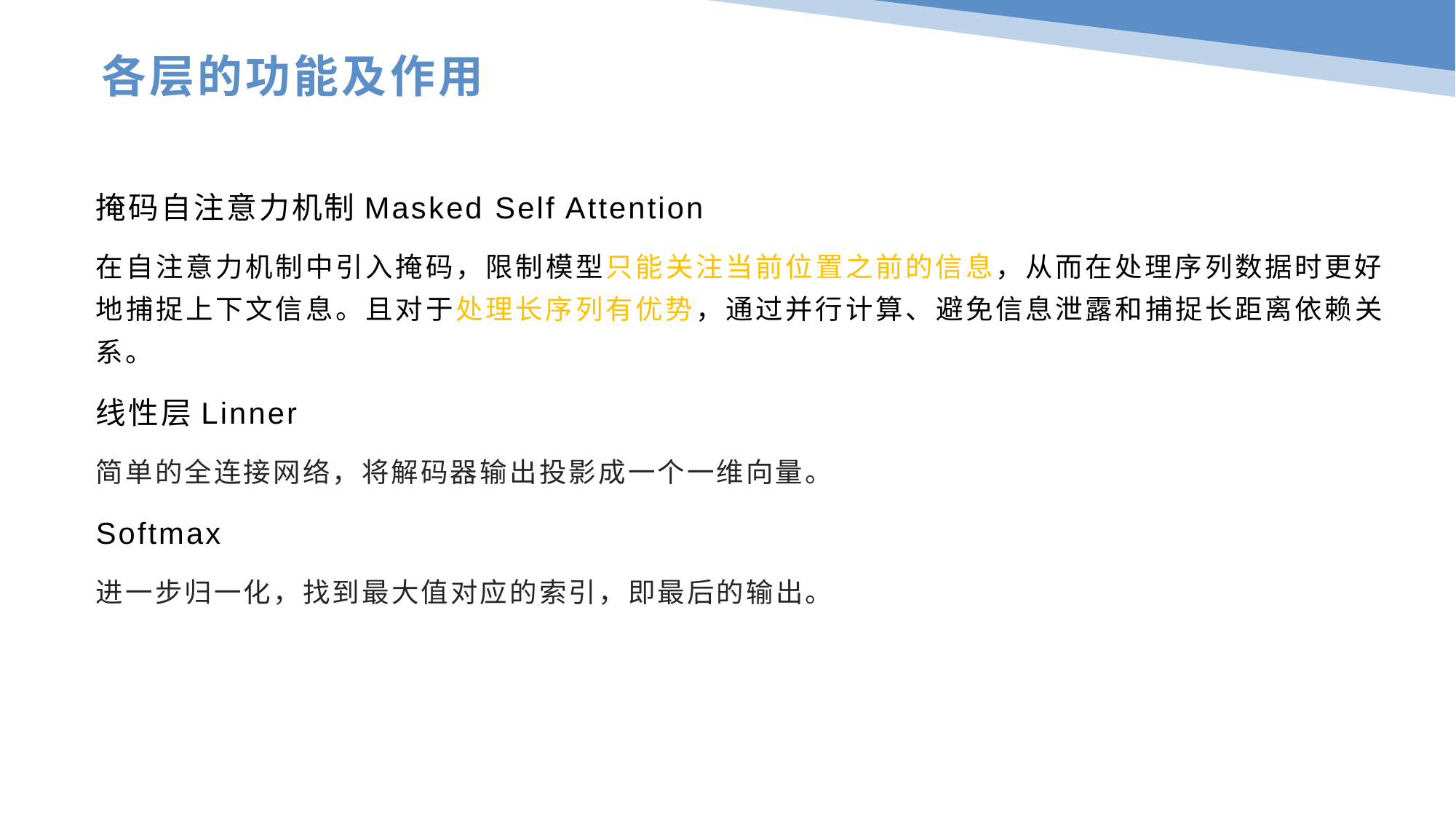

各层的功能及作用
掩码自注意力机制Masked Self Attention
在自注意力机制中引入掩码，限制模型只能关注当前位置之前的信息，从而在处理序列数据时更好地捕捉上下文信息。且对于处理长序列有优势，通过并行计算、避免信息泄露和捕捉长距离依赖关系。
线性层Linner
简单的全连接网络，将解码器输出投影成一个一维向量。
Softmax
进一步归一化，找到最大值对应的索引，即最后的输出。